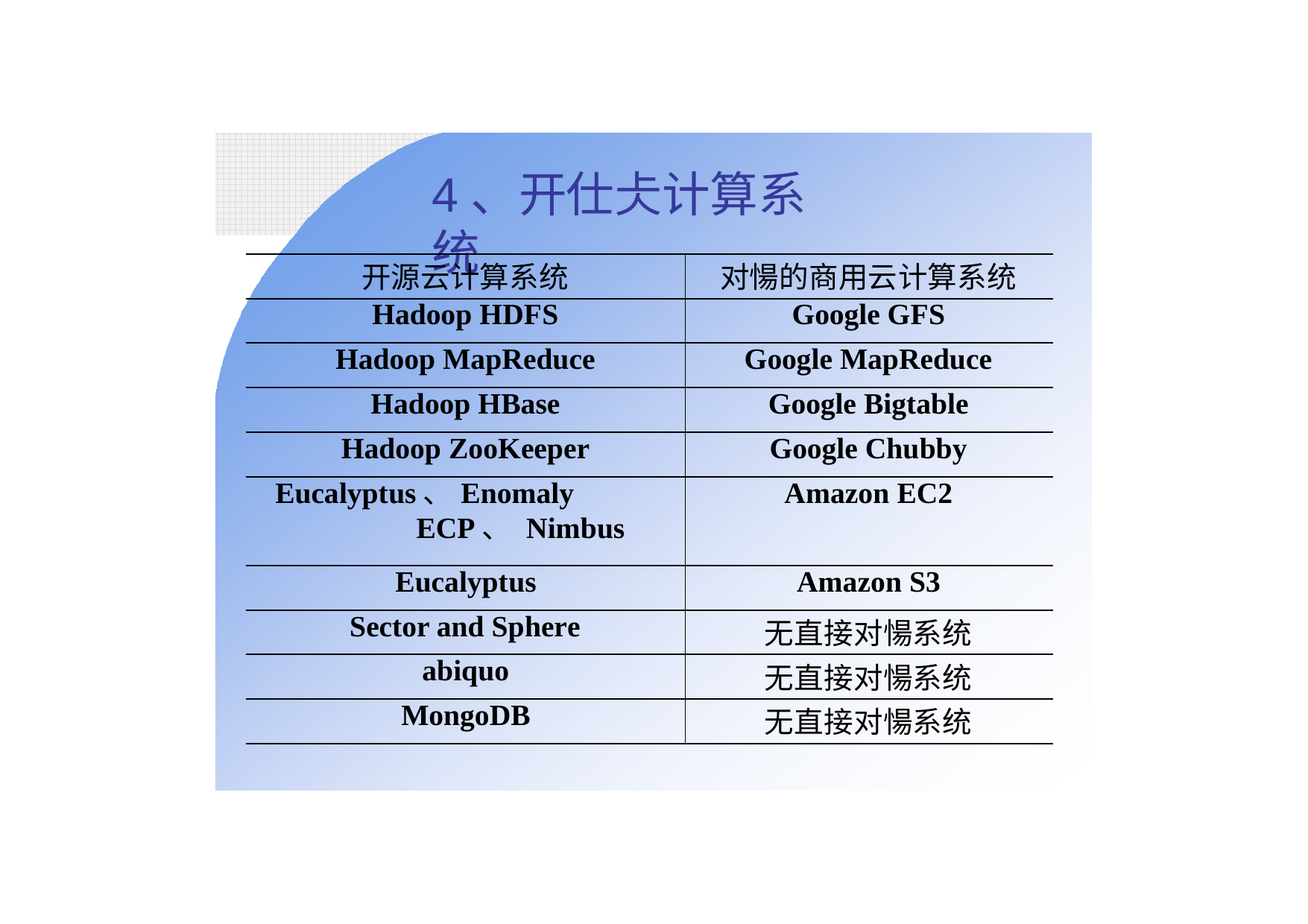

4、开仕仧计算系统
| 开源云计算系统 | 对愓的商用云计算系统 |
| --- | --- |
| Hadoop HDFS | Google GFS |
| Hadoop MapReduce | Google MapReduce |
| Hadoop HBase | Google Bigtable |
| Hadoop ZooKeeper | Google Chubby |
| Eucalyptus、Enomaly ECP、 Nimbus | Amazon EC2 |
| Eucalyptus | Amazon S3 |
| Sector and Sphere | 无直接对愓系统 |
| abiquo | 无直接对愓系统 |
| MongoDB | 无直接对愓系统 |